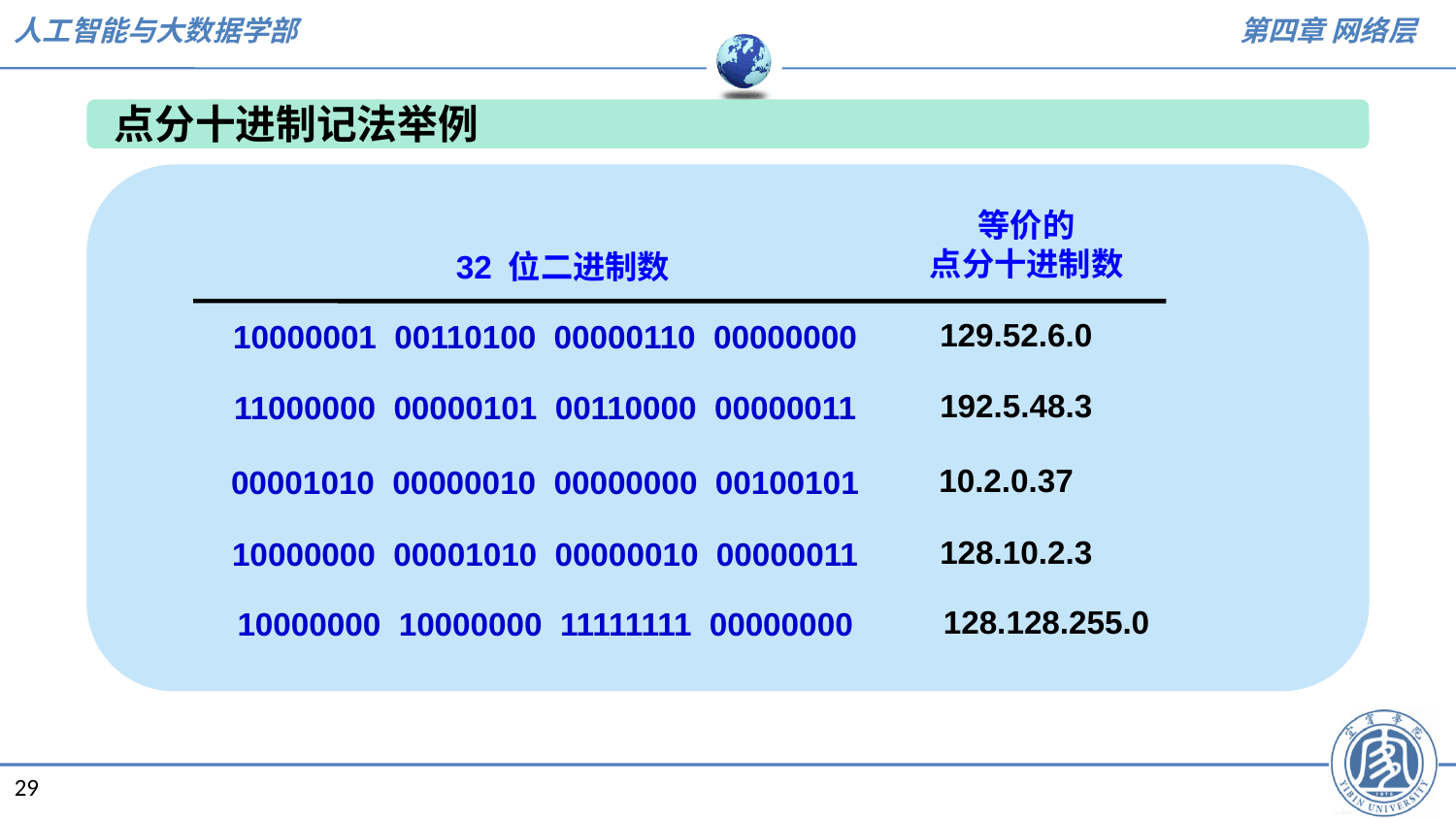

点分十进制记法举例

等价的
点分十进制数
32 位二进制数

129.52.6.0
10000001  00110100  00000110  00000000
192.5.48.3
11000000  00000101  00110000  00000011
10.2.0.37
00001010  00000010  00000000  00100101
128.10.2.3
10000000  00001010  00000010  00000011
128.128.255.0
10000000  10000000  11111111  00000000
29